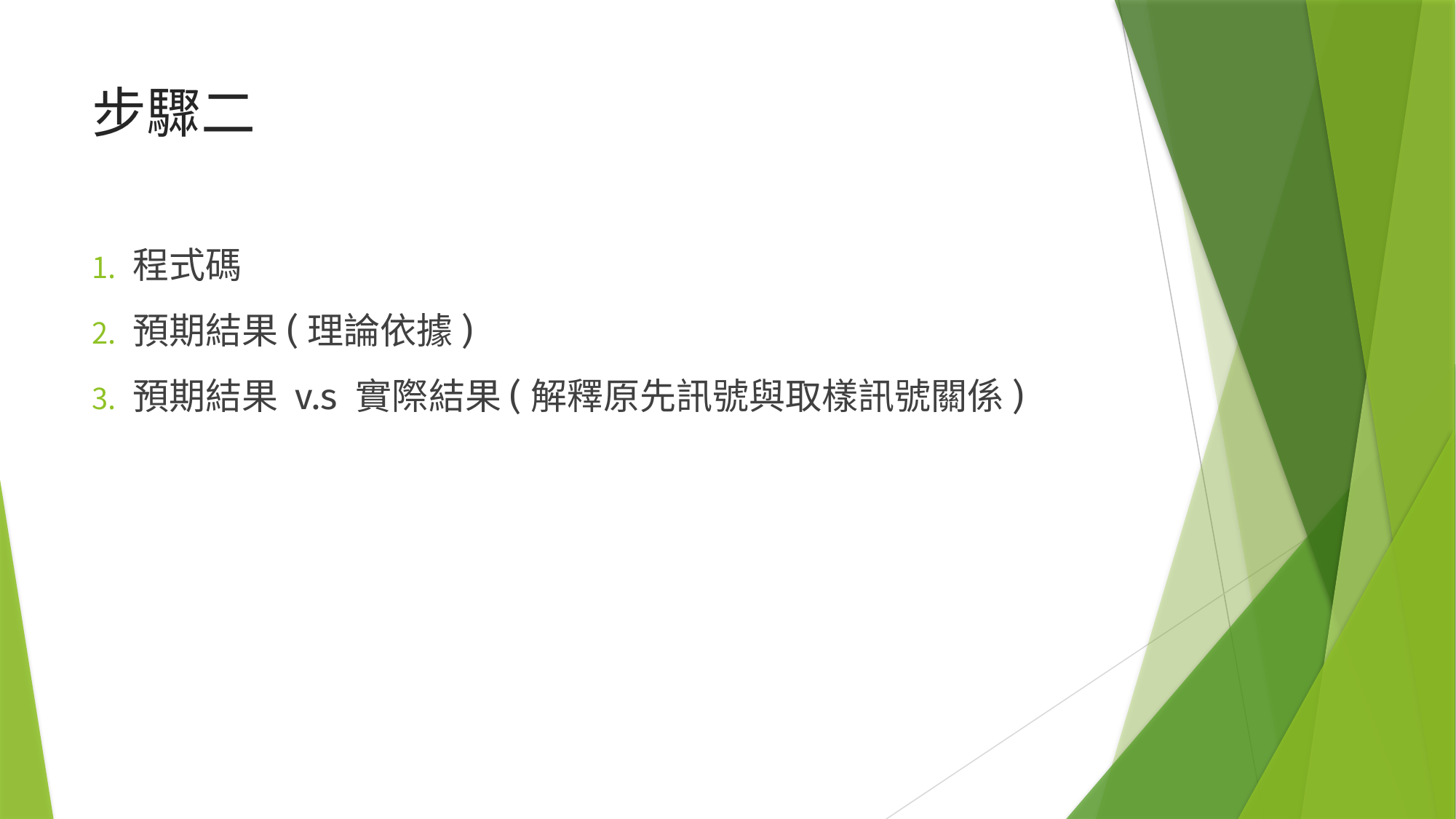

# 步驟二
程式碼
預期結果(理論依據)
預期結果 v.s 實際結果(解釋原先訊號與取樣訊號關係)